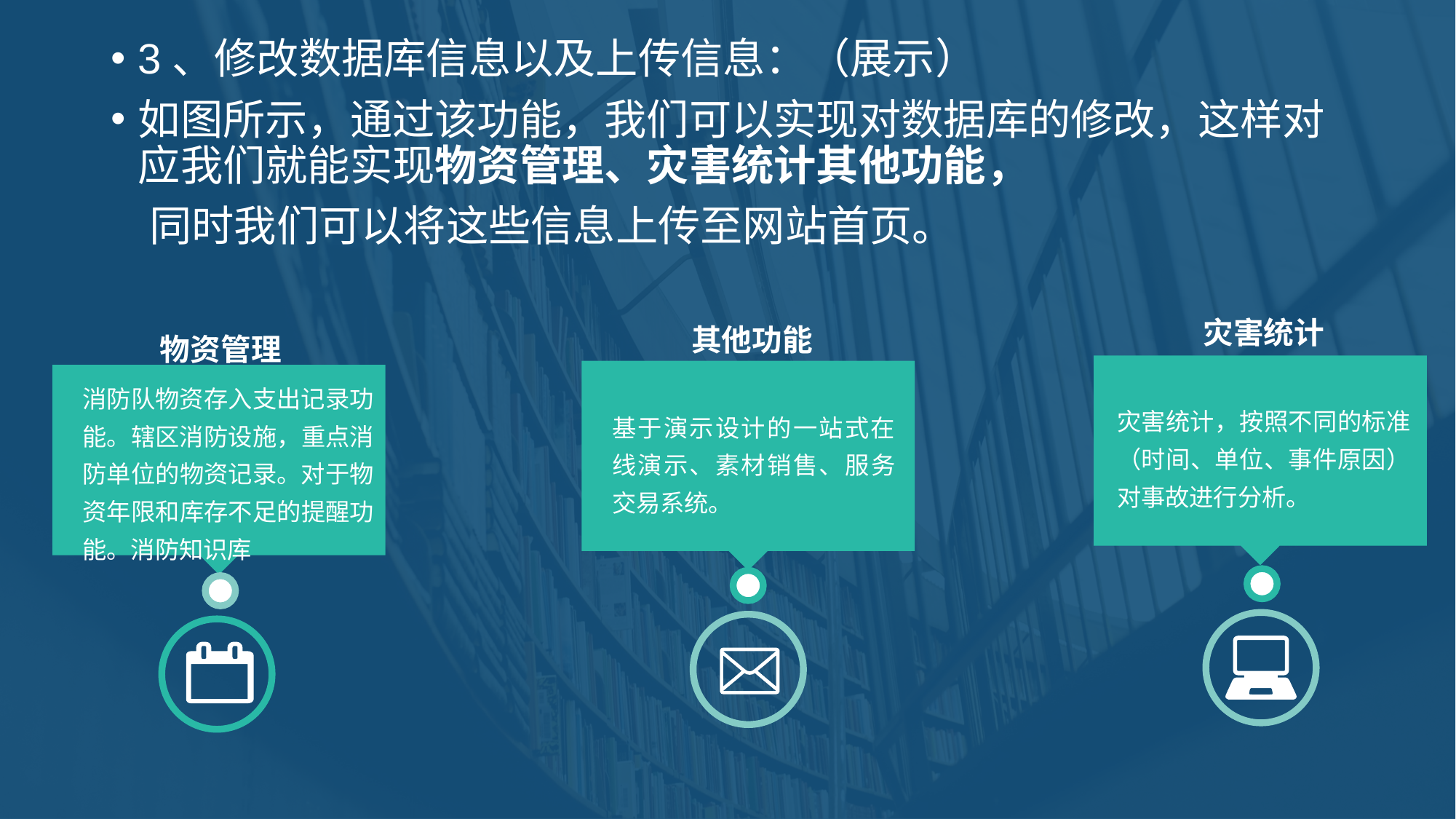

3、修改数据库信息以及上传信息：（展示）
如图所示，通过该功能，我们可以实现对数据库的修改，这样对应我们就能实现物资管理、灾害统计其他功能，
   同时我们可以将这些信息上传至网站首页。

灾害统计
灾害统计，按照不同的标准（时间、单位、事件原因）对事故进行分析。
其他功能
基于演示设计的一站式在线演示、素材销售、服务交易系统。
物资管理
消防队物资存入支出记录功能。辖区消防设施，重点消防单位的物资记录。对于物资年限和库存不足的提醒功能。消防知识库